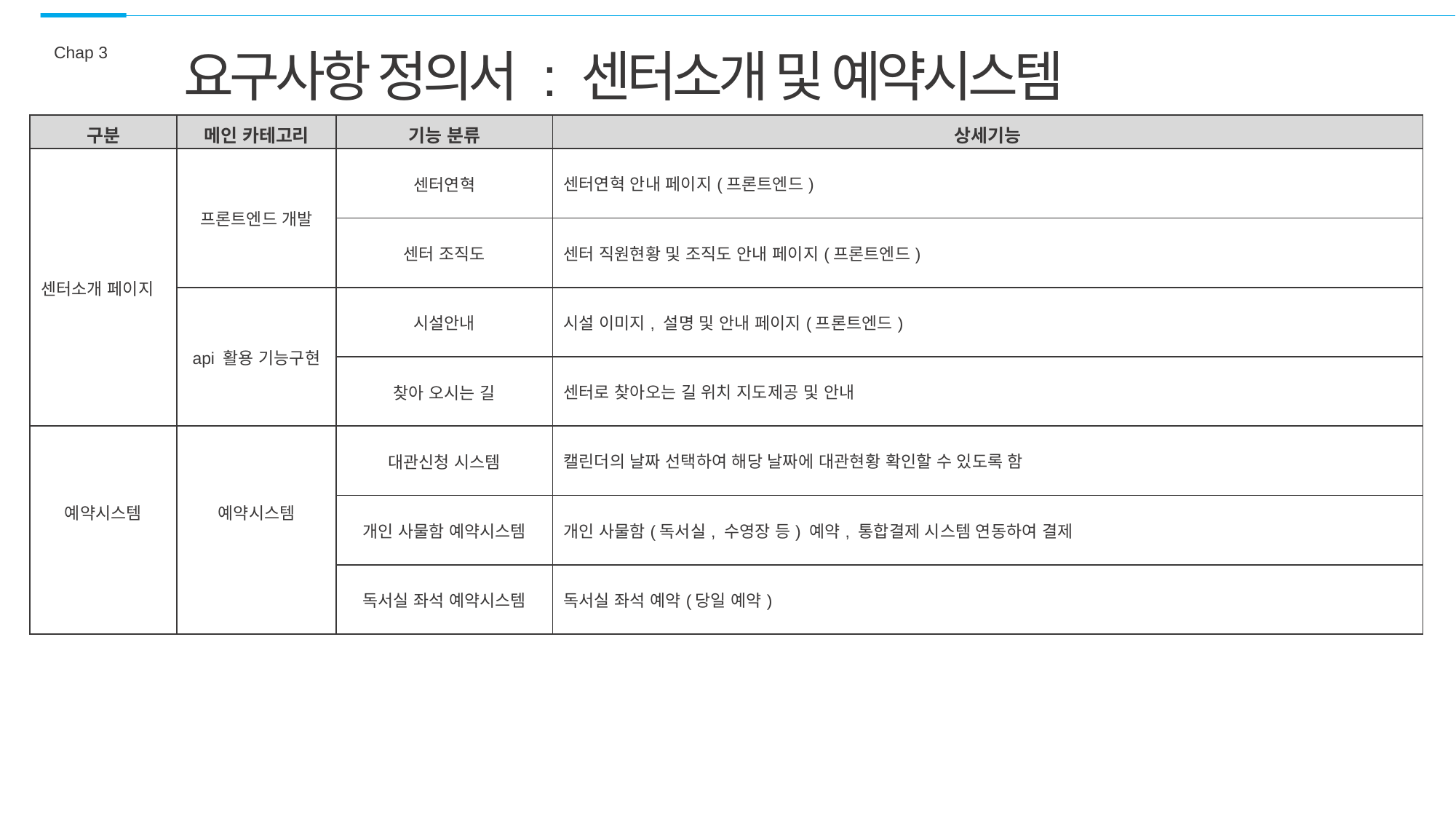

Chap 3
요구사항 정의서 : 센터소개 및 예약시스템
| 구분 | 메인 카테고리 | 기능 분류 | 상세기능 |
| --- | --- | --- | --- |
| 센터소개 페이지 | 프론트엔드 개발 | 센터연혁 | 센터연혁 안내 페이지(프론트엔드) |
|  |  | 센터 조직도 | 센터 직원현황 및 조직도 안내 페이지(프론트엔드) |
|  | api 활용 기능구현 | 시설안내 | 시설 이미지, 설명 및 안내 페이지(프론트엔드) |
|  |  | 찾아 오시는 길 | 센터로 찾아오는 길 위치 지도제공 및 안내 |
| 예약시스템 | 예약시스템 | 대관신청 시스템 | 캘린더의 날짜 선택하여 해당 날짜에 대관현황 확인할 수 있도록 함 |
|  |  | 개인 사물함 예약시스템 | 개인 사물함(독서실, 수영장 등) 예약, 통합결제 시스템 연동하여 결제 |
|  |  | 독서실 좌석 예약시스템 | 독서실 좌석 예약(당일 예약) |